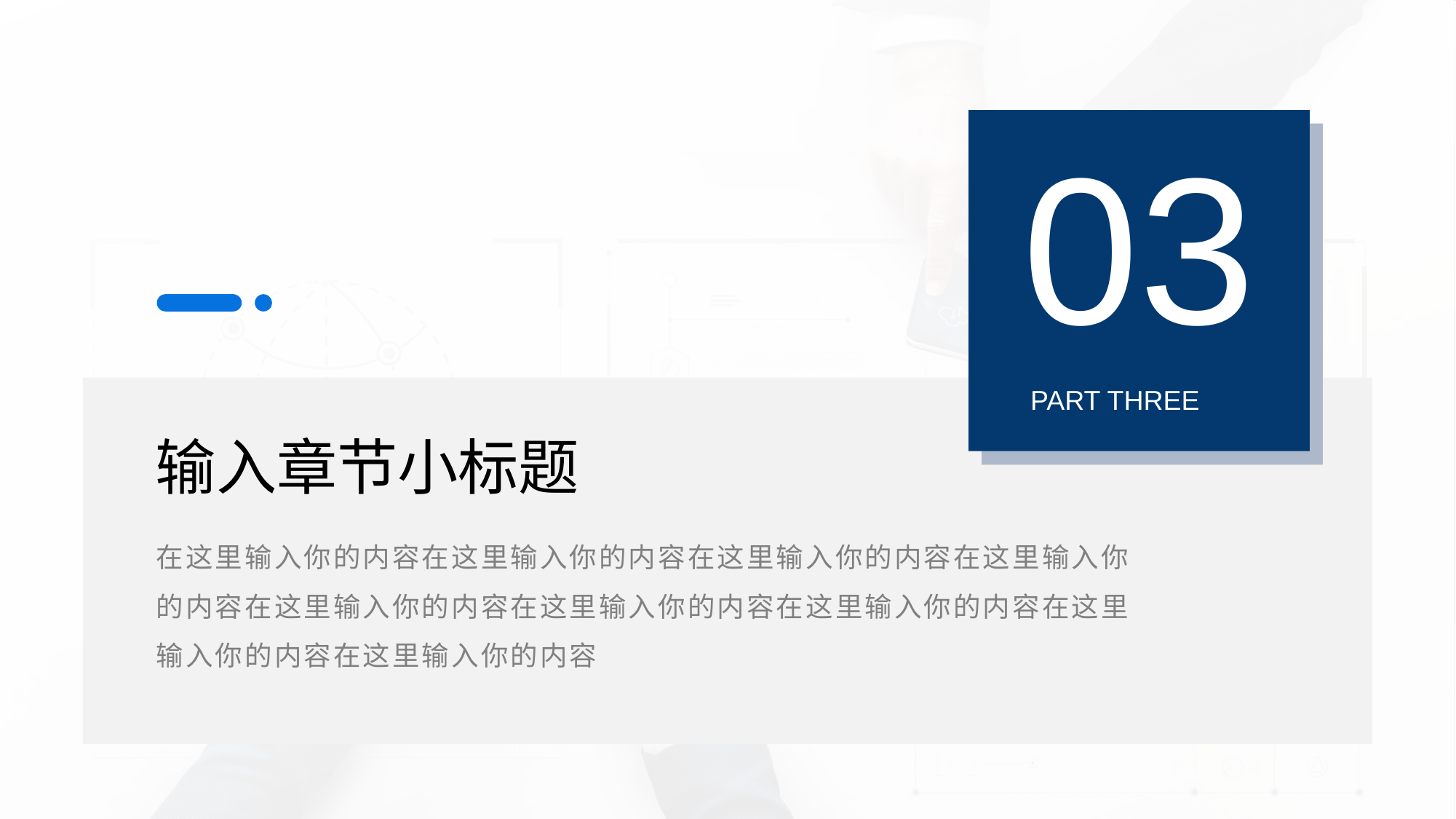

03

PART THREE
输入章节小标题
在这里输入你的内容在这里输入你的内容在这里输入你的内容在这里输入你的内容在这里输入你的内容在这里输入你的内容在这里输入你的内容在这里输入你的内容在这里输入你的内容